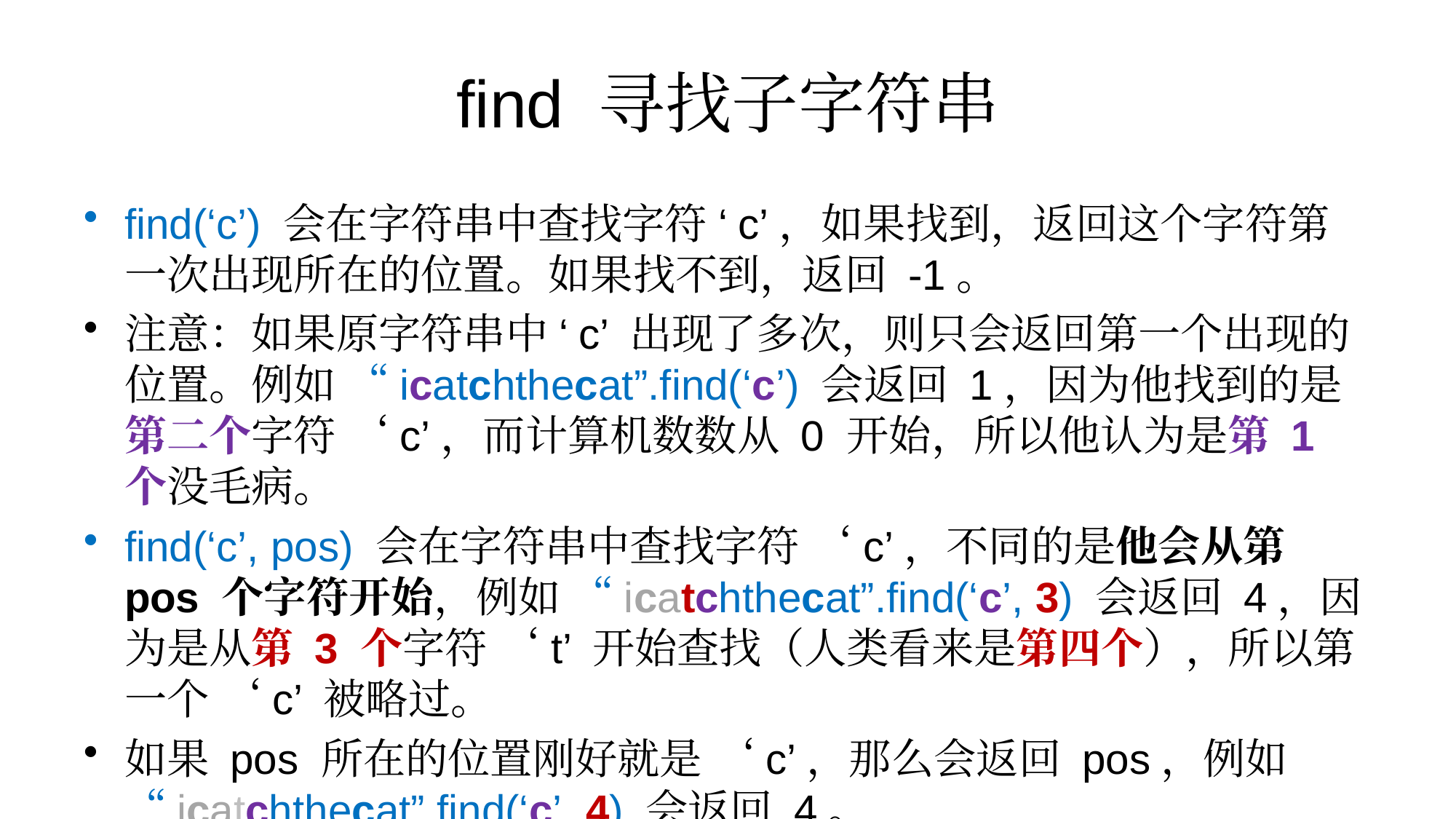

# find 寻找子字符串
find(‘c’) 会在字符串中查找字符 ‘c’，如果找到，返回这个字符第一次出现所在的位置。如果找不到，返回 -1。
注意：如果原字符串中 ‘c’ 出现了多次，则只会返回第一个出现的位置。例如 “icatchthecat”.find(‘c’) 会返回 1，因为他找到的是第二个字符 ‘c’，而计算机数数从 0 开始，所以他认为是第 1 个没毛病。
find(‘c’, pos) 会在字符串中查找字符 ‘c’，不同的是他会从第 pos 个字符开始，例如 “icatchthecat”.find(‘c’, 3) 会返回 4，因为是从第 3 个字符 ‘t’ 开始查找（人类看来是第四个），所以第一个 ‘c’ 被略过。
如果 pos 所在的位置刚好就是 ‘c’，那么会返回 pos，例如 “icatchthecat”.find(‘c’, 4) 会返回 4。
pos超标了也不会报错,直接返回-1，所以find是不会报错的